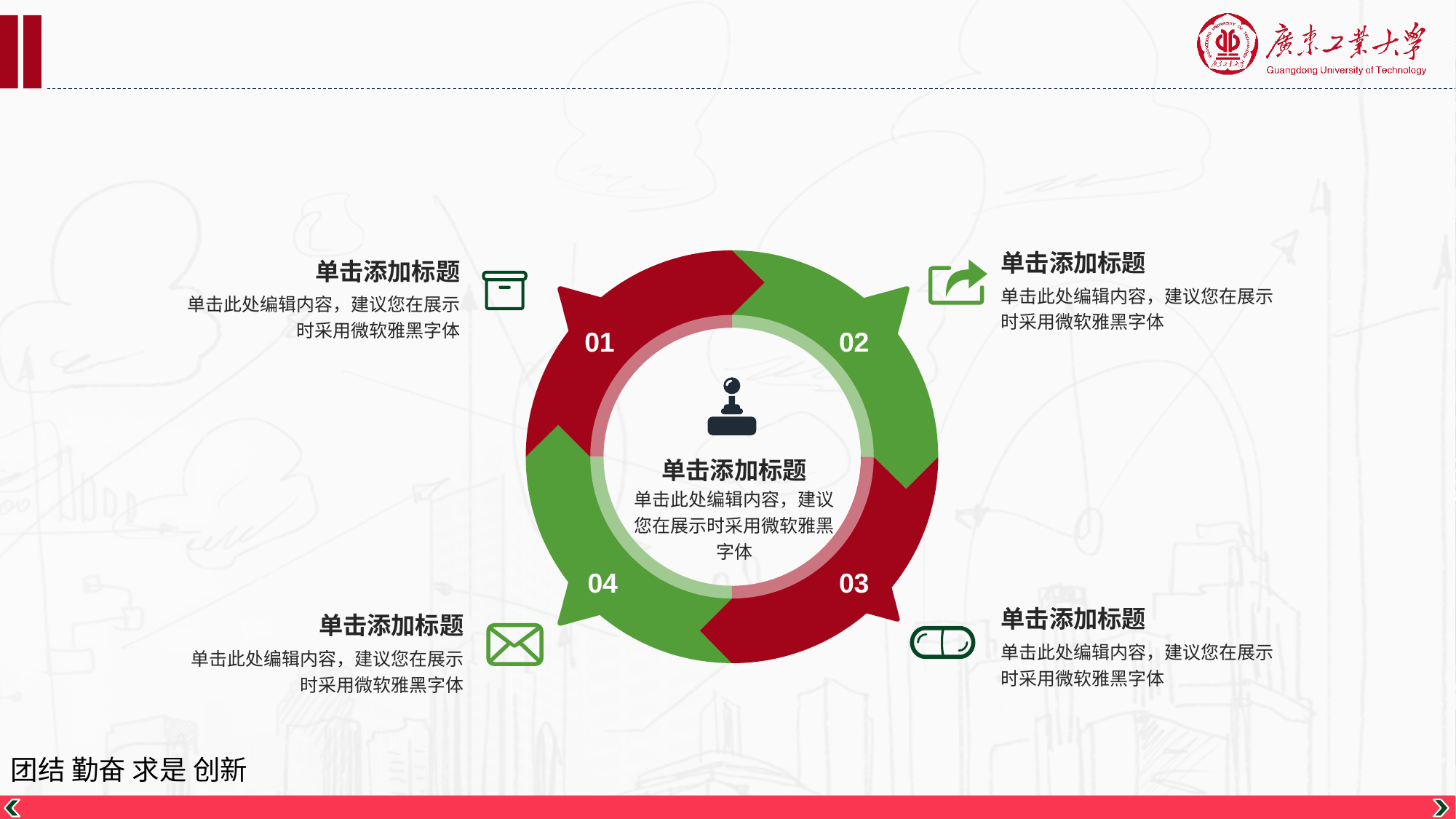

单击添加标题

单击添加标题

单击此处编辑内容，建议您在展示时采用微软雅黑字体

单击此处编辑内容，建议您在展示时采用微软雅黑字体

01
02

单击添加标题

单击此处编辑内容，建议您在展示时采用微软雅黑字体
04
03

单击添加标题
单击添加标题

单击此处编辑内容，建议您在展示时采用微软雅黑字体
单击此处编辑内容，建议您在展示时采用微软雅黑字体